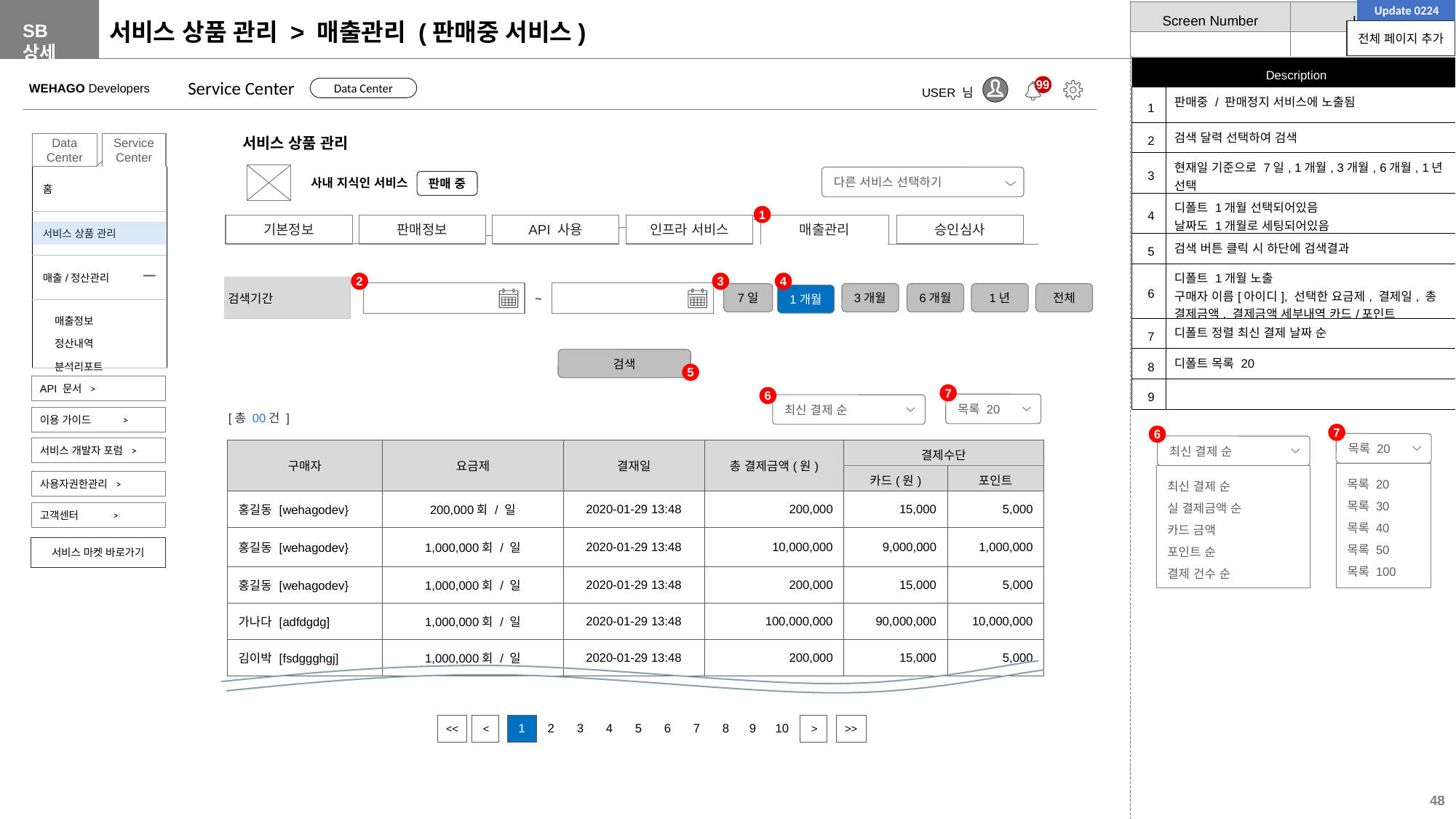

Update 0224
# 서비스 상품 관리 > 매출관리 (판매중 서비스)
전체 페이지 추가
| Description |  |
| --- | --- |
| 1 | 판매중 / 판매정지 서비스에 노출됨 |
| 2 | 검색 달력 선택하여 검색 |
| 3 | 현재일 기준으로 7일, 1개월, 3개월, 6개월, 1년 선택 |
| 4 | 디폴트 1개월 선택되어있음 날짜도 1개월로 세팅되어있음 |
| 5 | 검색 버튼 클릭 시 하단에 검색결과 |
| 6 | 디폴트 1개월 노출 구매자 이름[아이디], 선택한 요금제, 결제일, 총 결제금액, 결제금액 세부내역 카드/포인트 |
| 7 | 디폴트 정렬 최신 결제 날짜 순 |
| 8 | 디폴트 목록 20 |
| 9 |  |
Service Center
WEHAGO Developers
99

Data Center
USER 님

서비스 상품 관리
Service Center
Data Center

| 홈 |
| --- |
| 서비스 상품 관리 |
| 매출/정산관리 |
| 매출정보 정산내역 분석리포트 |
다른 서비스 선택하기

사내 지식인 서비스
판매 중
1
기본정보
API 사용
인프라 서비스
매출관리
승인심사
판매정보

2
3
4

| 검색기간 |  |
| --- | --- |

7일
3개월
6개월
1년
전체
1개월
~

검색
5
API 문서  >
7
6
목록 20

최신 결제 순

[총 00건 ]
이용 가이드          >
7
6
목록 20

최신 결제 순

서비스 개발자 포럼  >
| 구매자 | 요금제 | 결재일 | 총 결제금액(원) | 결제수단 |  |
| --- | --- | --- | --- | --- | --- |
|  |  |  |  | 카드(원) | 포인트 |
| 홍길동 [wehagodev} | 200,000회 / 일 | 2020-01-29 13:48 | 200,000 | 15,000 | 5,000 |
| 홍길동 [wehagodev} | 1,000,000회 / 일 | 2020-01-29 13:48 | 10,000,000 | 9,000,000 | 1,000,000 |
| 홍길동 [wehagodev} | 1,000,000회 / 일 | 2020-01-29 13:48 | 200,000 | 15,000 | 5,000 |
| 가나다 [adfdgdg] | 1,000,000회 / 일 | 2020-01-29 13:48 | 100,000,000 | 90,000,000 | 10,000,000 |
| 김이박 [fsdggghgj] | 1,000,000회 / 일 | 2020-01-29 13:48 | 200,000 | 15,000 | 5,000 |
목록 20
목록 30
목록 40
목록 50
목록 100
최신 결제 순
실 결제금액 순
카드 금액
포인트 순
결제 건수 순
사용자권한관리  >
고객센터           >
서비스 마켓 바로가기

| 1 | 2 | 3 | 4 | 5 | 6 | 7 | 8 | 9 | 10 |
| --- | --- | --- | --- | --- | --- | --- | --- | --- | --- |
| << |
| --- |
| < |
| --- |
| > |
| --- |
| >> |
| --- |